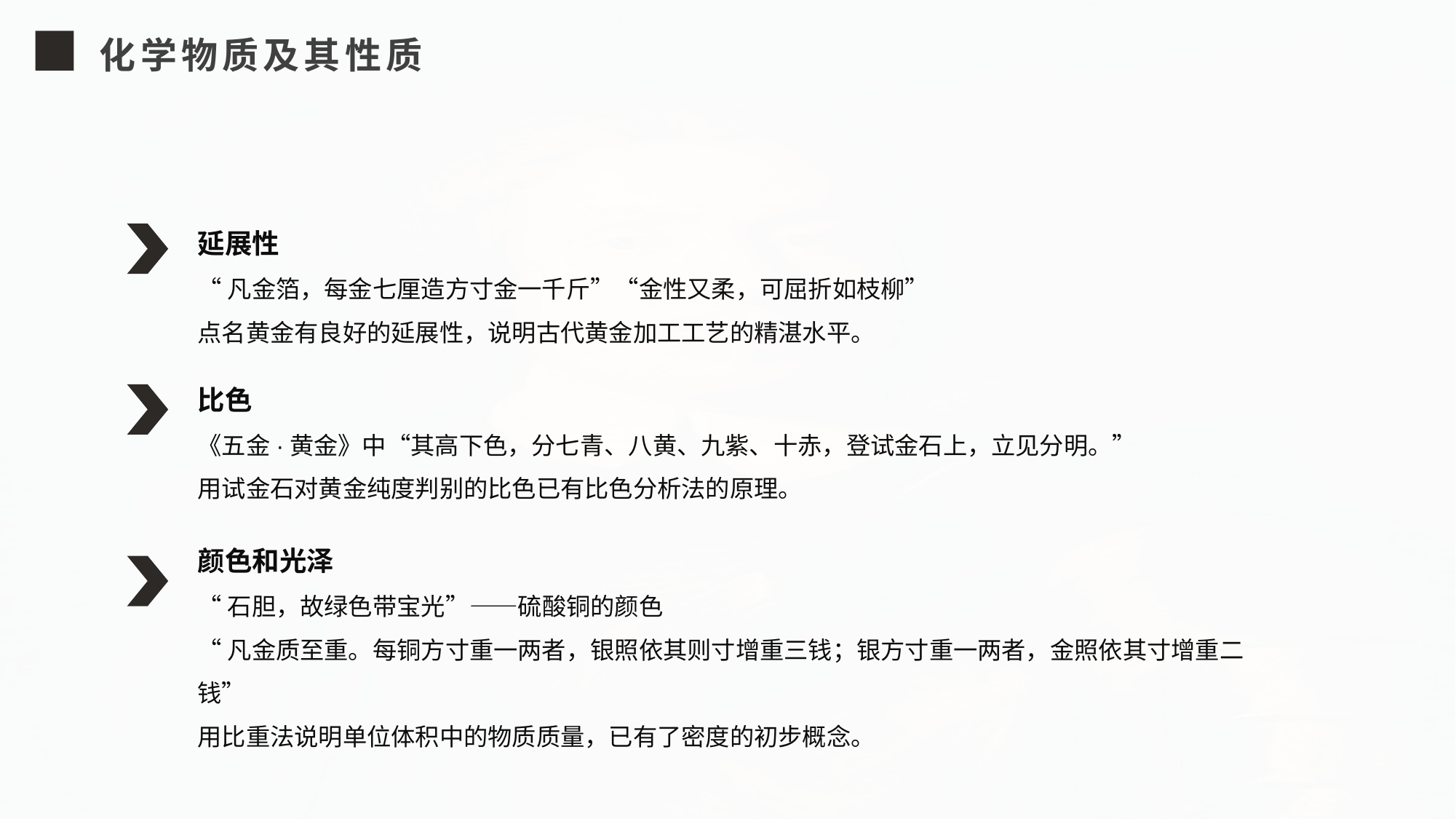

化学物质及其性质

延展性
“凡金箔，每金七厘造方寸金一千斤”“金性又柔，可屈折如枝柳”
点名黄金有良好的延展性，说明古代黄金加工工艺的精湛水平。

比色
《五金·黄金》中“其高下色，分七青、八黄、九紫、十赤，登试金石上，立见分明。”
用试金石对黄金纯度判别的比色已有比色分析法的原理。

颜色和光泽
“石胆，故绿色带宝光”——硫酸铜的颜色
“凡金质至重。每铜方寸重一两者，银照依其则寸增重三钱；银方寸重一两者，金照依其寸增重二钱”
用比重法说明单位体积中的物质质量，已有了密度的初步概念。